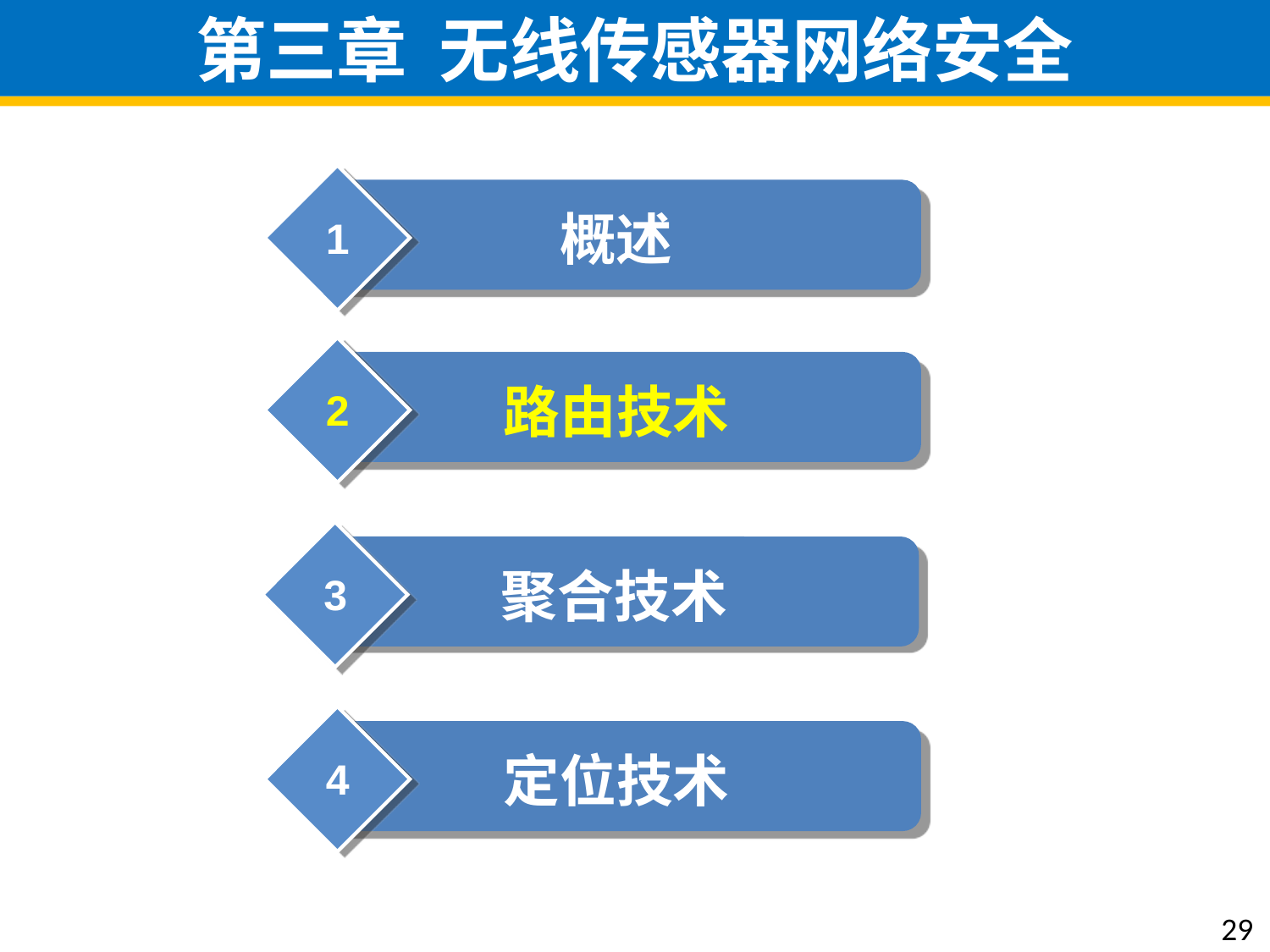

# 第三章  无线传感器网络安全

概述
1

路由技术
2

聚合技术
3

定位技术
4
29